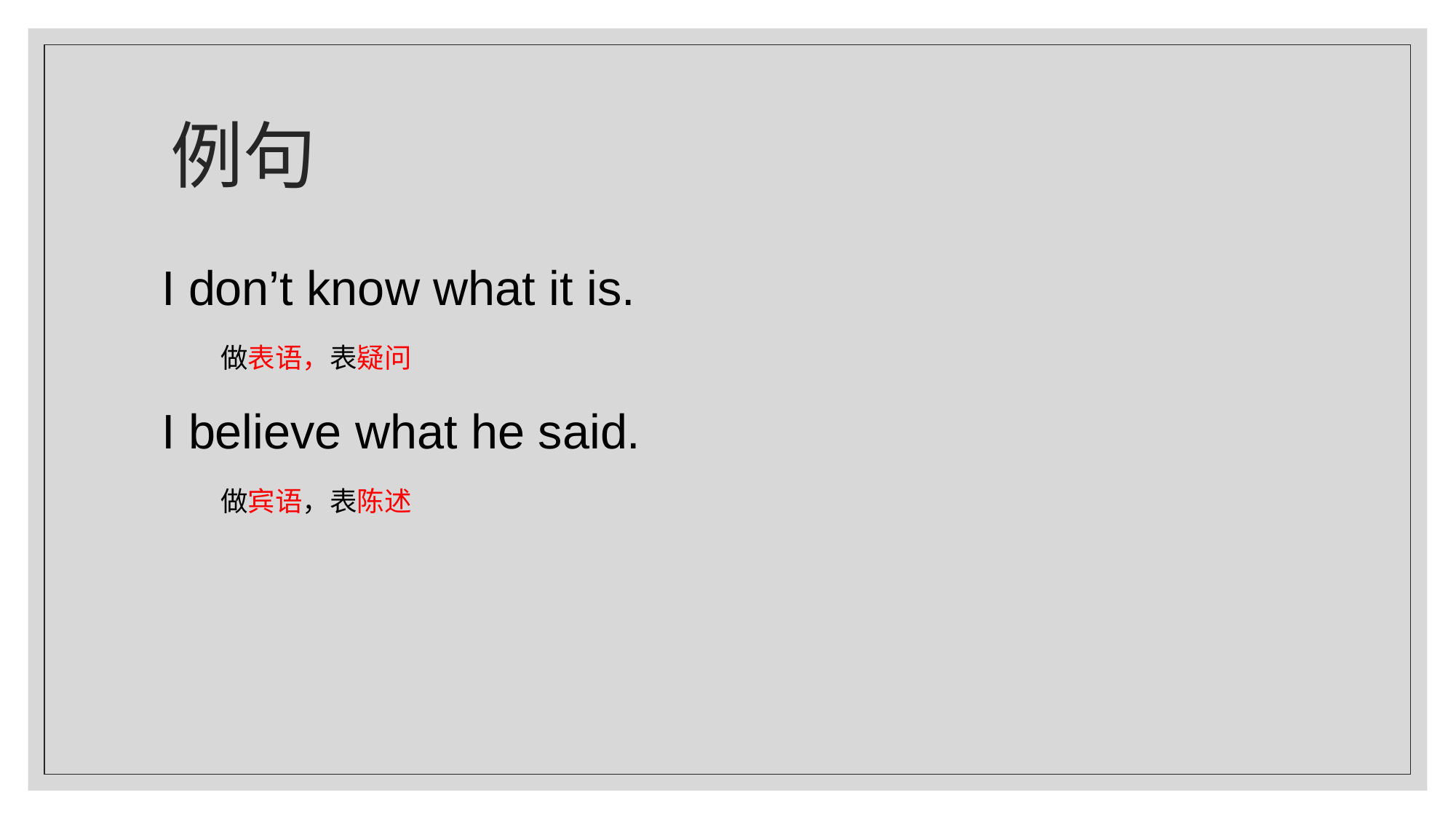

# 例句
I don’t know what it is.

I believe what he said.
做表语，表疑问
做宾语，表陈述